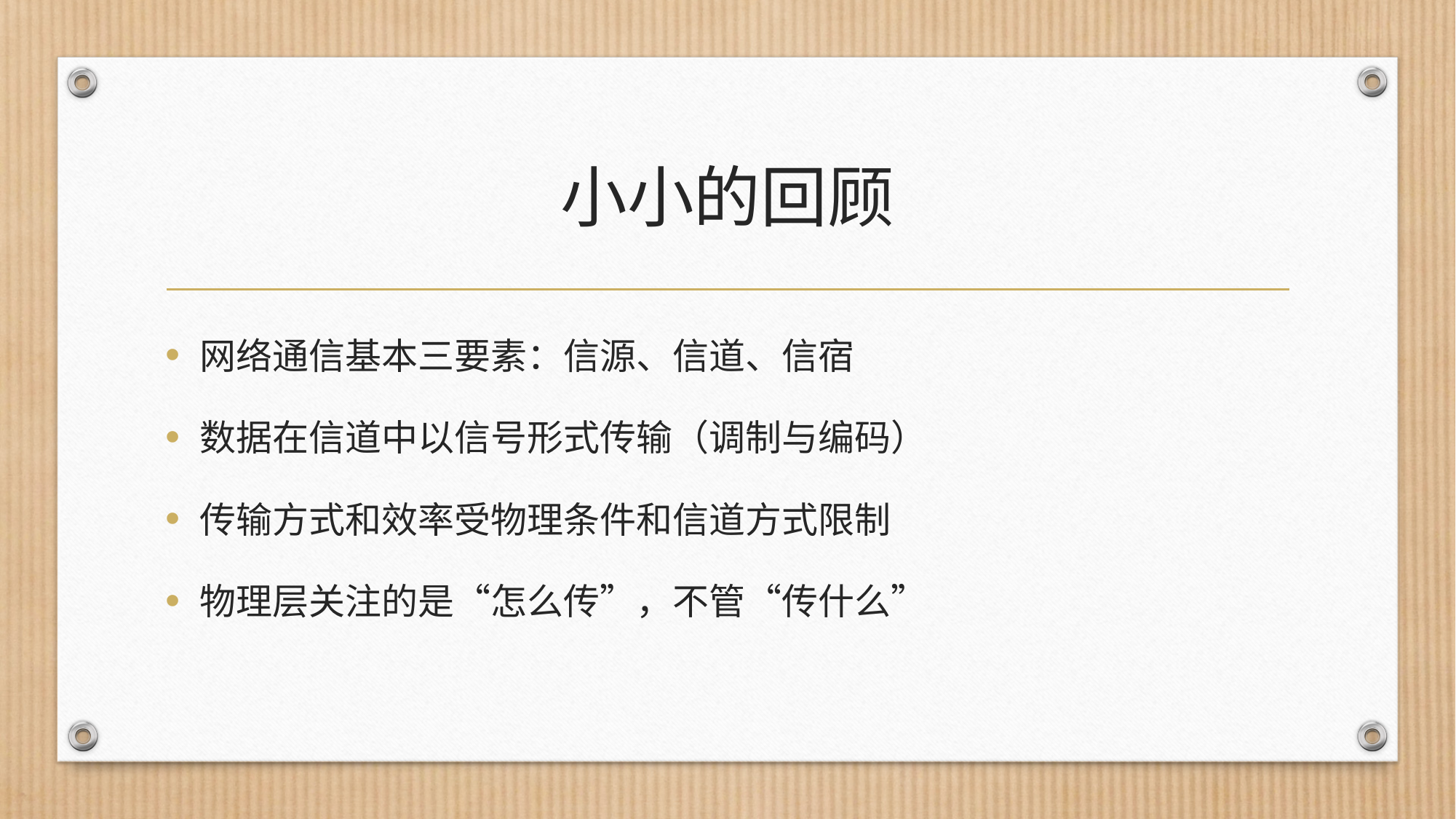

# 小小的回顾
网络通信基本三要素：信源、信道、信宿
数据在信道中以信号形式传输（调制与编码）
传输方式和效率受物理条件和信道方式限制
物理层关注的是“怎么传”，不管“传什么”